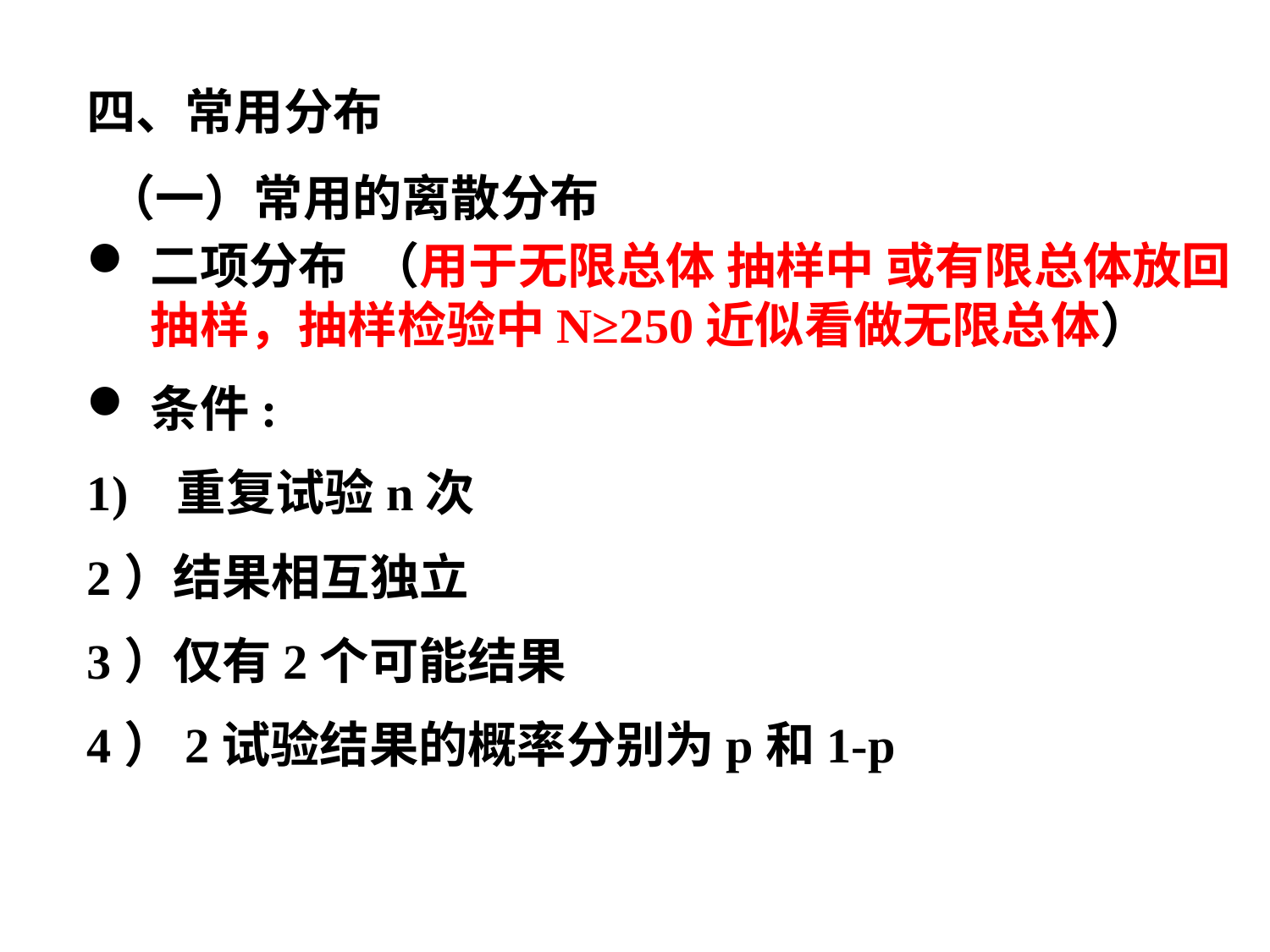

四、常用分布
（一）常用的离散分布
二项分布  （用于无限总体 抽样中 或有限总体放回抽样，抽样检验中N≥250近似看做无限总体）
条件:
1)   重复试验n次
2）结果相互独立
3）仅有2个可能结果
4）2试验结果的概率分别为p和1-p